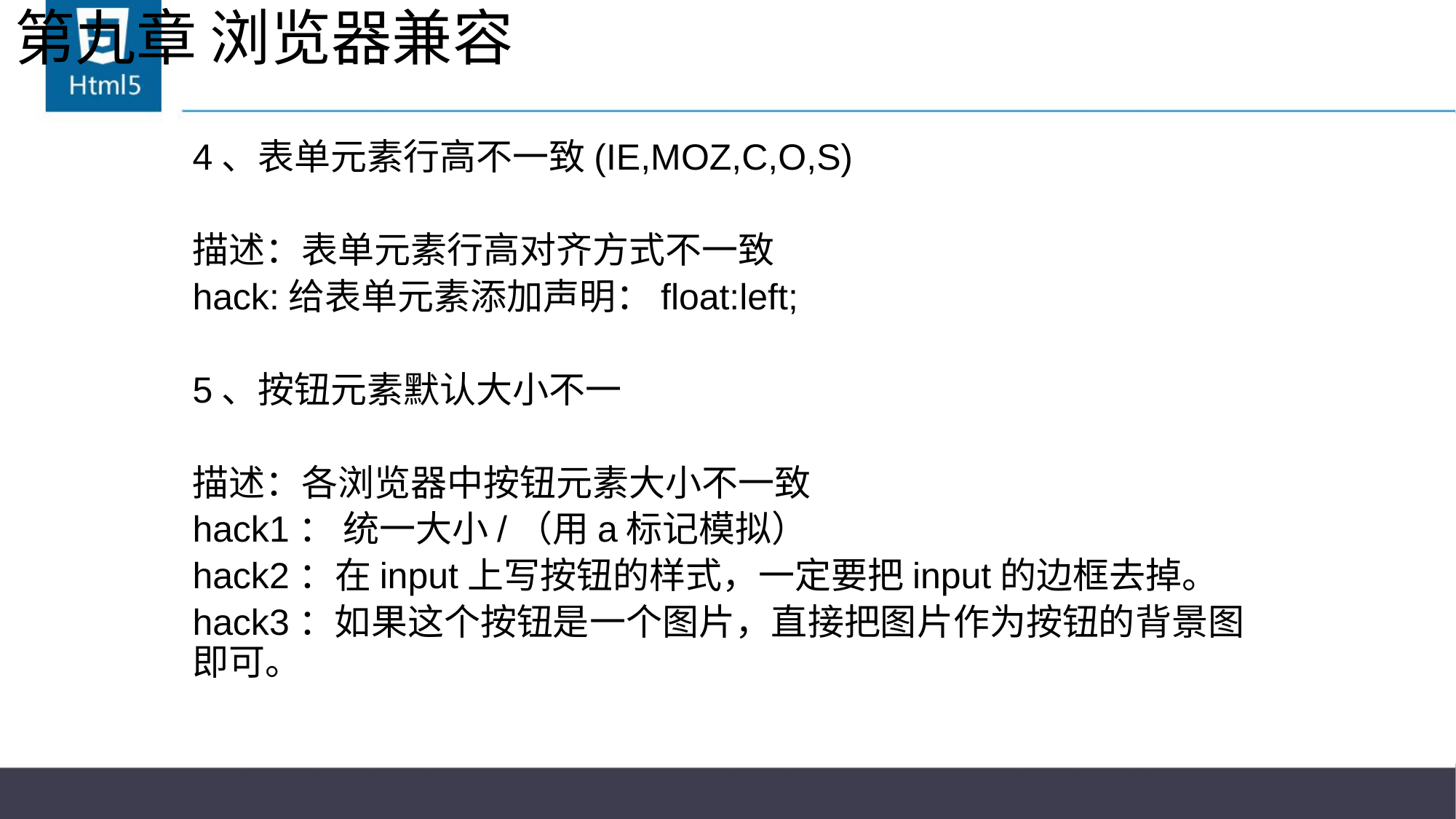

# 第九章 浏览器兼容
4、表单元素行高不一致(IE,MOZ,C,O,S)

描述：表单元素行高对齐方式不一致
hack:给表单元素添加声明：float:left;

5、按钮元素默认大小不一

描述：各浏览器中按钮元素大小不一致
hack1： 统一大小/（用a标记模拟）
hack2：在input上写按钮的样式，一定要把input的边框去掉。
hack3：如果这个按钮是一个图片，直接把图片作为按钮的背景图即可。